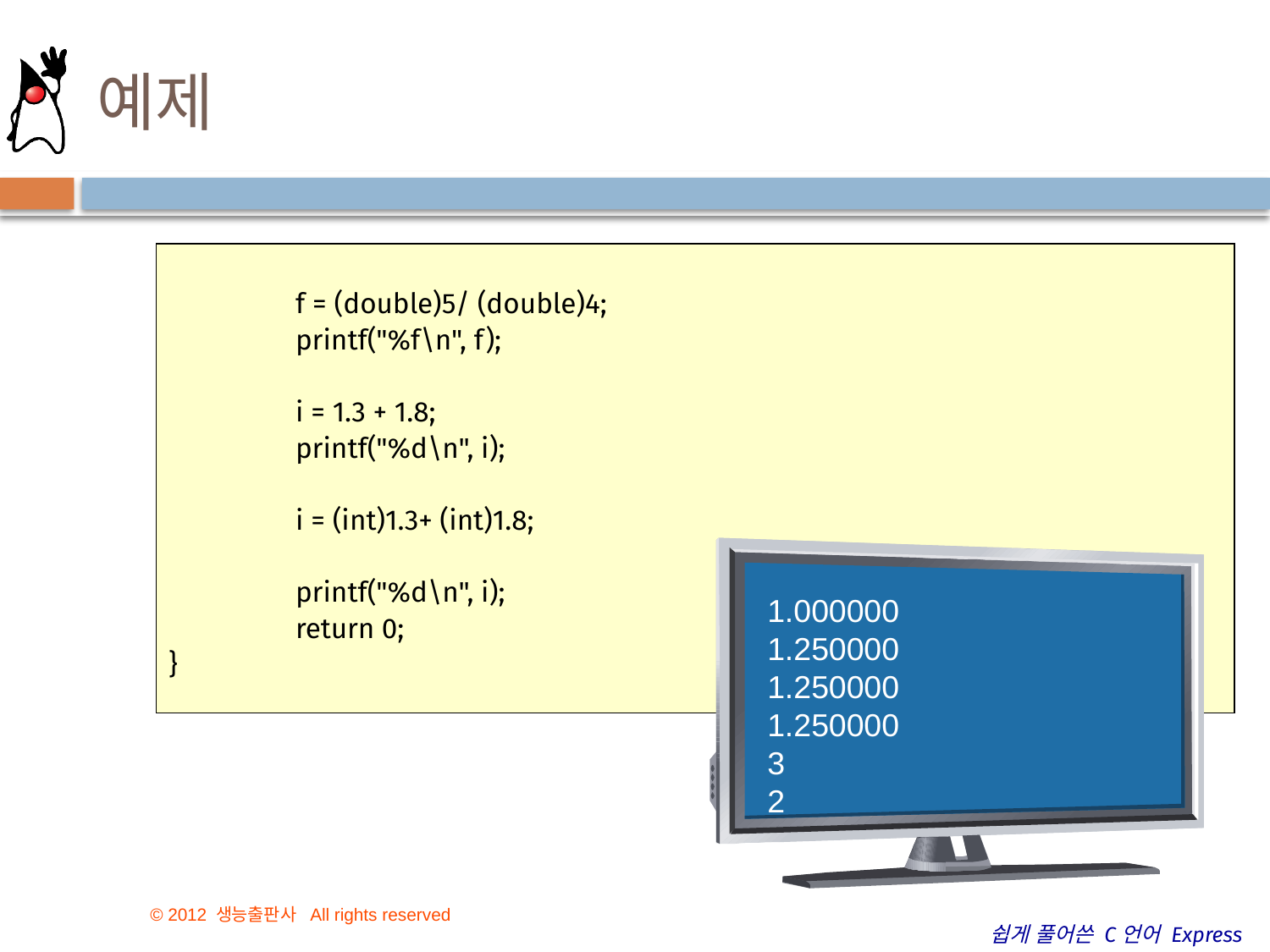

# 예제

	f = (double)5/ (double)4;
	printf("%f\n", f);

	i = 1.3 + 1.8;
	printf("%d\n", i);

	i = (int)1.3+ (int)1.8;

	printf("%d\n", i);
	return 0;
}

1.000000
1.250000
1.250000
1.250000
3
2